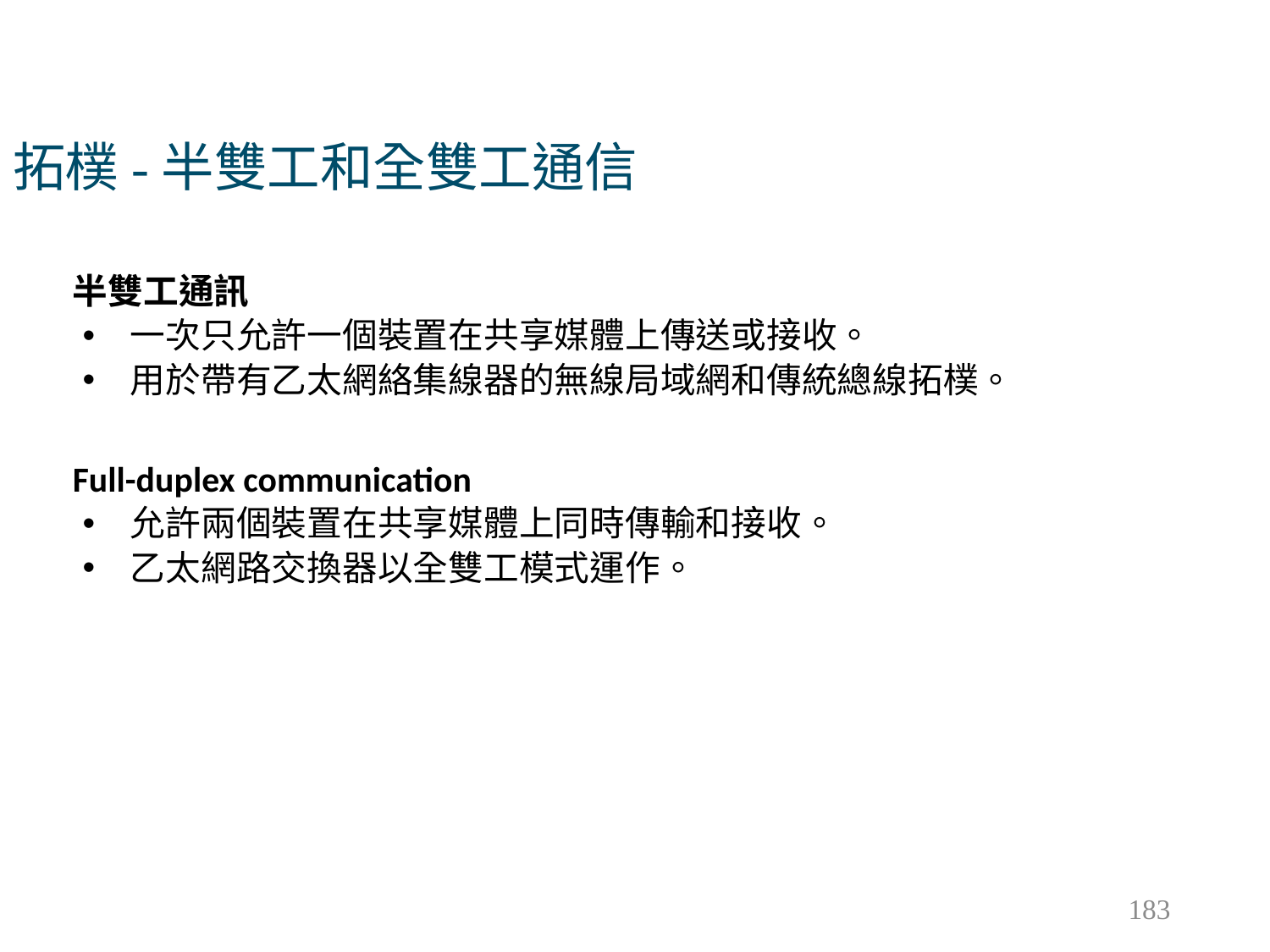

拓樸-半雙工和全雙工通信
半雙工通訊
一次只允許一個裝置在共享媒體上傳送或接收。
用於帶有乙太網絡集線器的無線局域網和傳統總線拓樸。

Full-duplex communication
允許兩個裝置在共享媒體上同時傳輸和接收。
乙太網路交換器以全雙工模式運作。

183